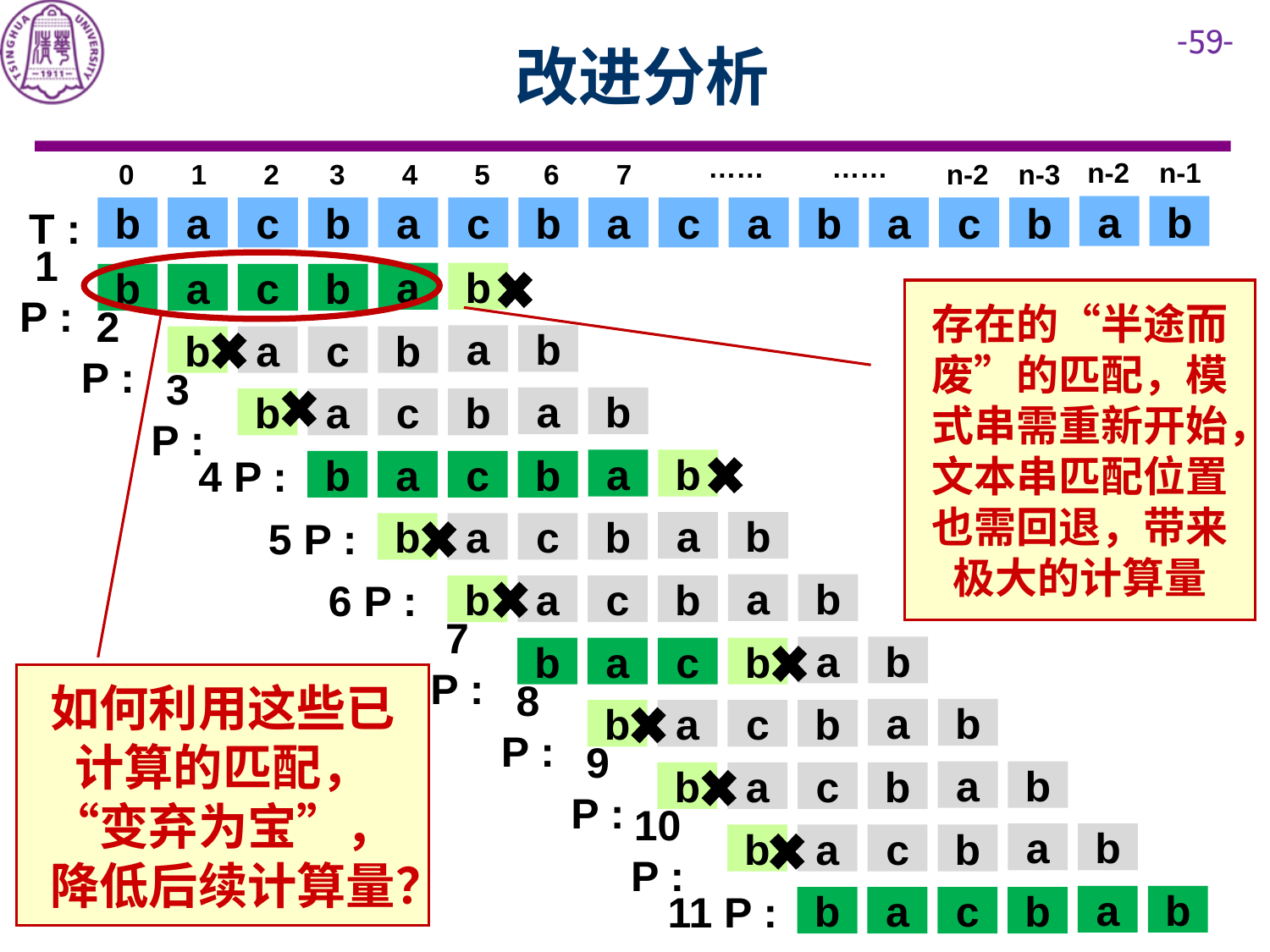

# 改进分析
……
……
n-2
n-1
0
1
2
3
4
5
6
7
n-2
n-3
T :
a
b
b
a
c
b
a
c
b
a
c
a
b
a
c
b

a
b
b
a
c
b
1 P :
存在的“半途而废”的匹配，模式串需重新开始，文本串匹配位置也需回退，带来极大的计算量

a
b
2 P :
b
a
c
b

a
b
3 P :
b
a
c
b

a
b
4 P :
b
a
c
b
a
b

5 P :
b
a
c
b

a
b
6 P :
b
a
c
b
a
b

7 P :
b
a
c
b
如何利用这些已计算的匹配，“变弃为宝”，降低后续计算量？

a
b
8 P :
b
a
c
b

a
b
9 P :
b
a
c
b
a
b

10 P :
b
a
c
b
a
b
11 P :
b
a
c
b